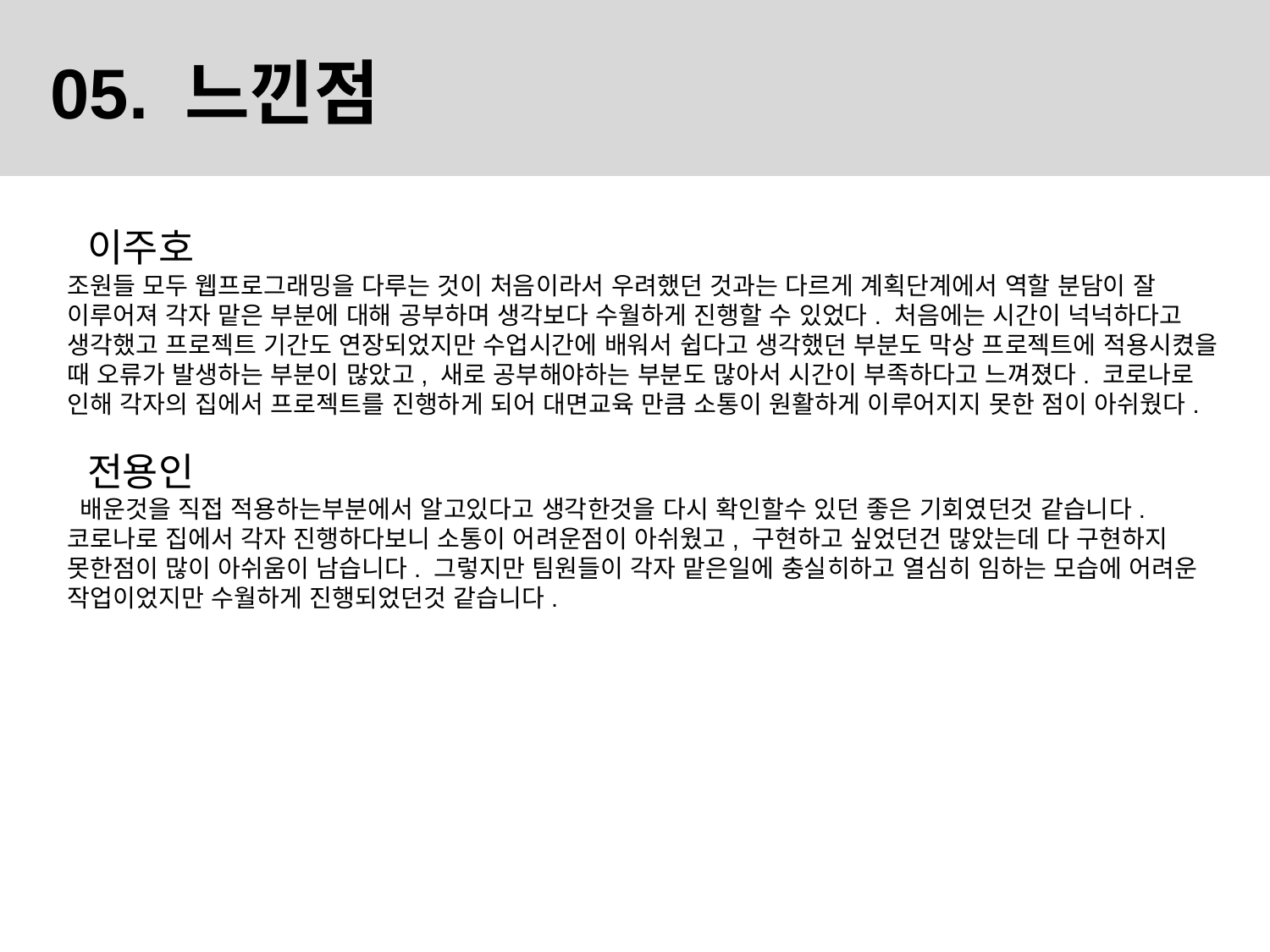

05. 느낀점
 이주호
조원들 모두 웹프로그래밍을 다루는 것이 처음이라서 우려했던 것과는 다르게 계획단계에서 역할 분담이 잘 이루어져 각자 맡은 부분에 대해 공부하며 생각보다 수월하게 진행할 수 있었다. 처음에는 시간이 넉넉하다고 생각했고 프로젝트 기간도 연장되었지만 수업시간에 배워서 쉽다고 생각했던 부분도 막상 프로젝트에 적용시켰을 때 오류가 발생하는 부분이 많았고, 새로 공부해야하는 부분도 많아서 시간이 부족하다고 느껴졌다. 코로나로 인해 각자의 집에서 프로젝트를 진행하게 되어 대면교육 만큼 소통이 원활하게 이루어지지 못한 점이 아쉬웠다.

 전용인
 배운것을 직접 적용하는부분에서 알고있다고 생각한것을 다시 확인할수 있던 좋은 기회였던것 같습니다.
코로나로 집에서 각자 진행하다보니 소통이 어려운점이 아쉬웠고, 구현하고 싶었던건 많았는데 다 구현하지 못한점이 많이 아쉬움이 남습니다. 그렇지만 팀원들이 각자 맡은일에 충실히하고 열심히 임하는 모습에 어려운 작업이었지만 수월하게 진행되었던것 같습니다.